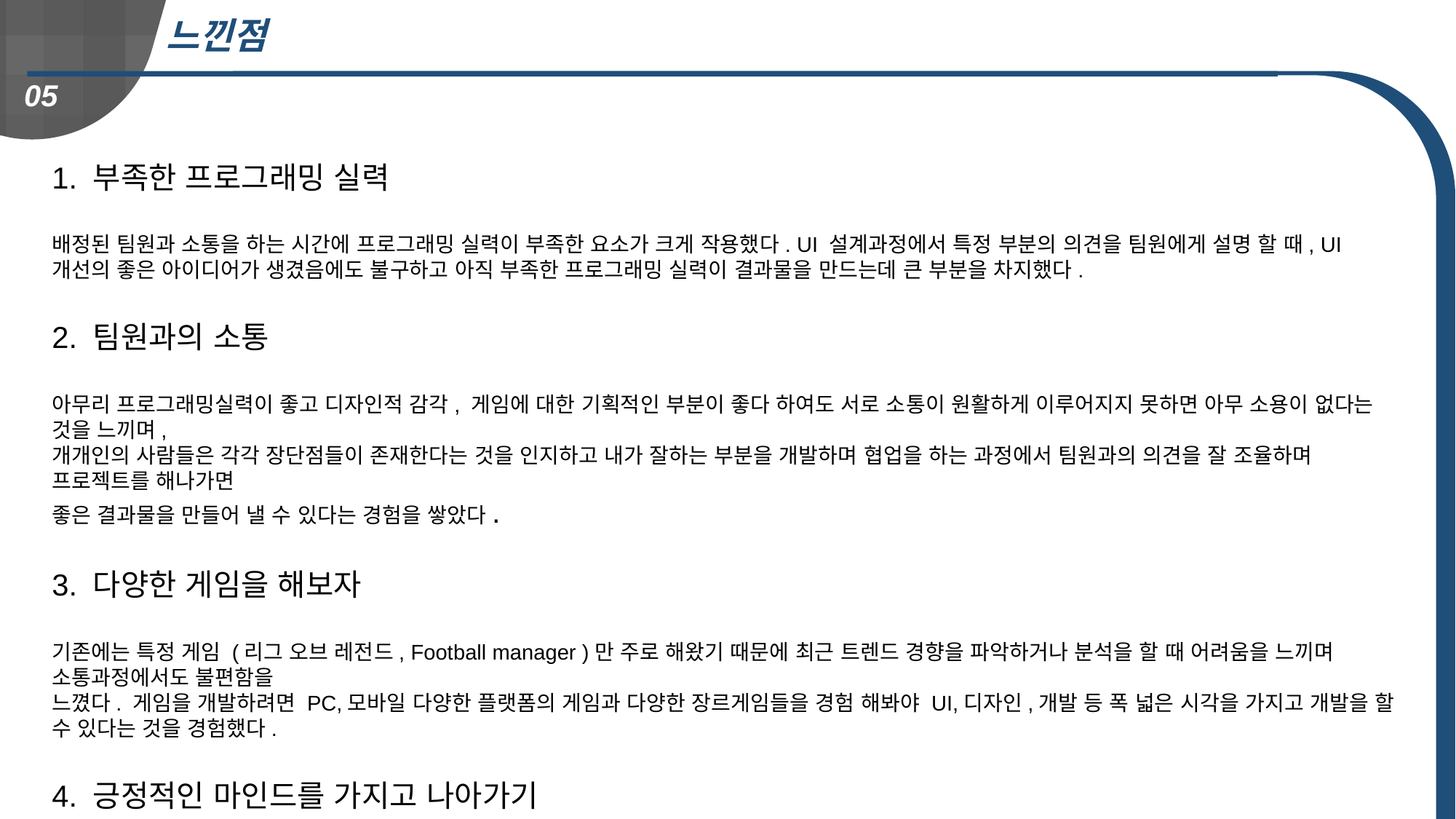

느낀점

05

1. 부족한 프로그래밍 실력

배정된 팀원과 소통을 하는 시간에 프로그래밍 실력이 부족한 요소가 크게 작용했다. UI 설계과정에서 특정 부분의 의견을 팀원에게 설명 할 때, UI 개선의 좋은 아이디어가 생겼음에도 불구하고 아직 부족한 프로그래밍 실력이 결과물을 만드는데 큰 부분을 차지했다.

2. 팀원과의 소통

아무리 프로그래밍실력이 좋고 디자인적 감각, 게임에 대한 기획적인 부분이 좋다 하여도 서로 소통이 원활하게 이루어지지 못하면 아무 소용이 없다는 것을 느끼며,
개개인의 사람들은 각각 장단점들이 존재한다는 것을 인지하고 내가 잘하는 부분을 개발하며 협업을 하는 과정에서 팀원과의 의견을 잘 조율하며 프로젝트를 해나가면
좋은 결과물을 만들어 낼 수 있다는 경험을 쌓았다.

3. 다양한 게임을 해보자

기존에는 특정 게임 (리그 오브 레전드, Football manager )만 주로 해왔기 때문에 최근 트렌드 경향을 파악하거나 분석을 할 때 어려움을 느끼며 소통과정에서도 불편함을
느꼈다. 게임을 개발하려면 PC,모바일 다양한 플랫폼의 게임과 다양한 장르게임들을 경험 해봐야 UI,디자인,개발 등 폭 넓은 시각을 가지고 개발을 할 수 있다는 것을 경험했다.

4. 긍정적인 마인드를 가지고 나아가기

똑같은 결과물을 만들더라도 긍정적인 사고방식을 가지고 프로젝트를 하는 것이 팀원과의 작업능률 , 나의 실력 향상 등 더 좋은 결과를 가져다 준다는 것을 잊지 말자